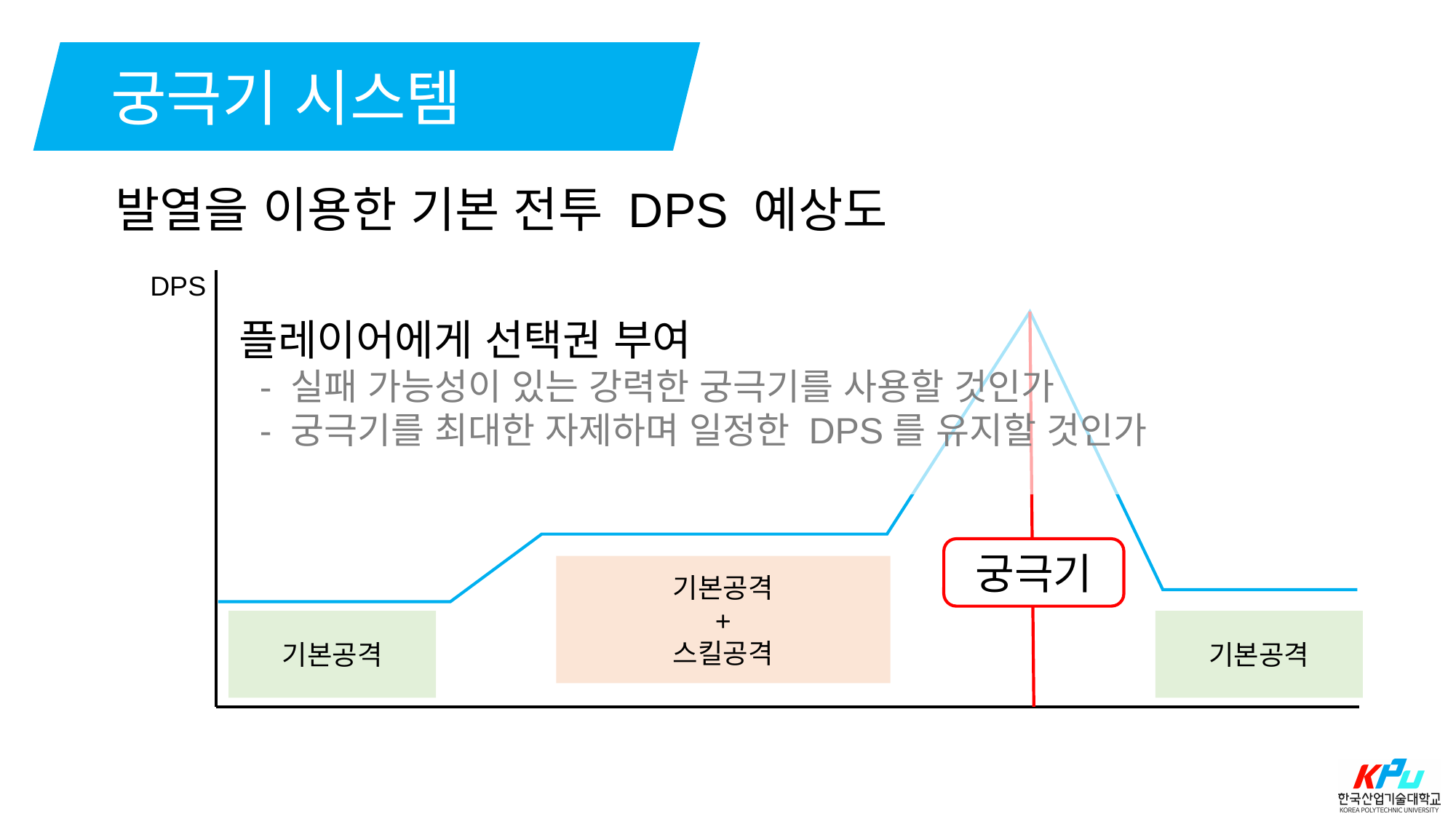

궁극기 시스템
발열을 이용한 기본 전투 DPS 예상도
DPS
플레이어에게 선택권 부여
  - 실패 가능성이 있는 강력한 궁극기를 사용할 것인가
  - 궁극기를 최대한 자제하며 일정한 DPS를 유지할 것인가

궁극기
기본공격
+
스킬공격
기본공격
기본공격